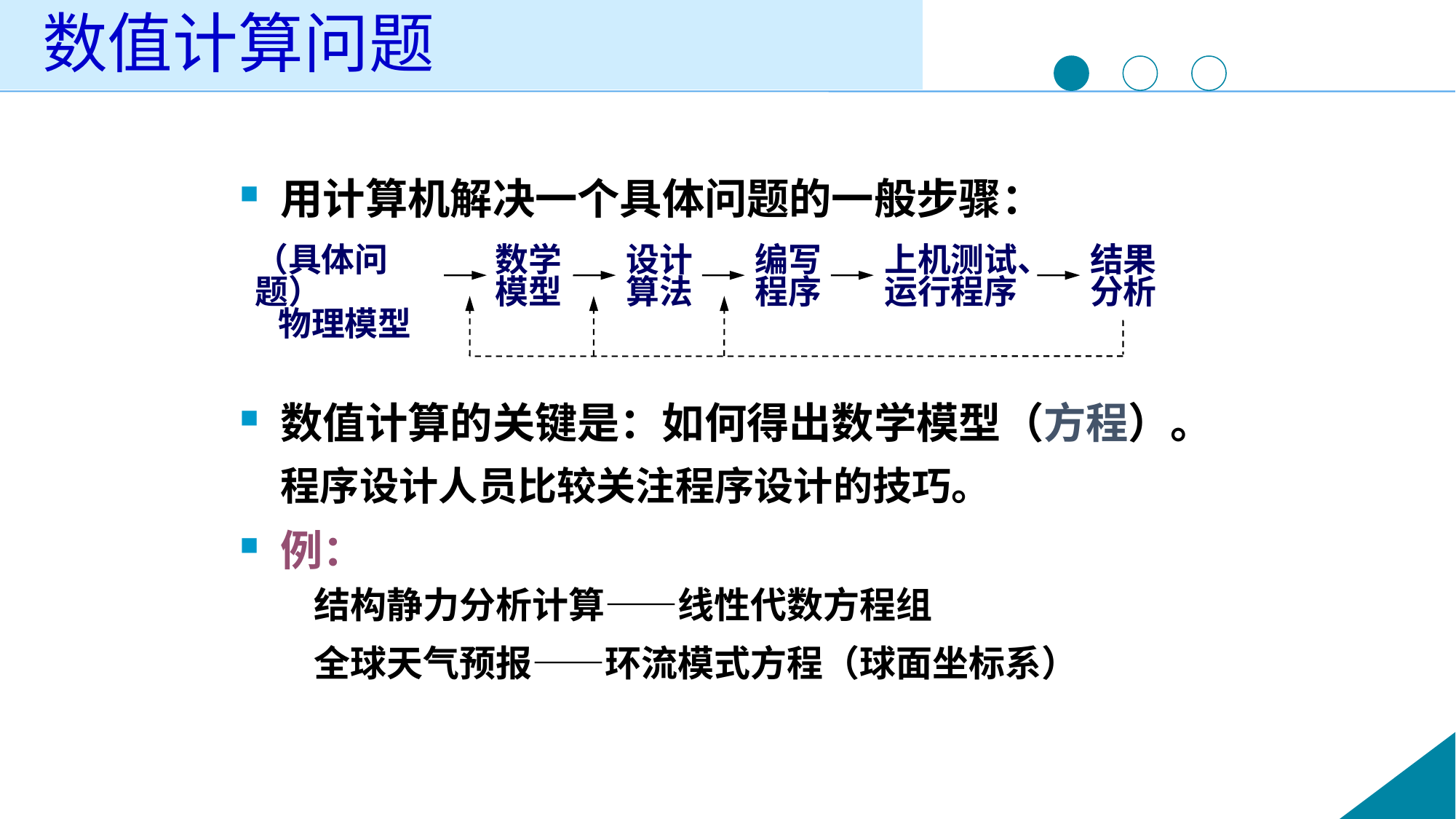

# 数值计算问题

用计算机解决一个具体问题的一般步骤：

数值计算的关键是：如何得出数学模型（方程）。程序设计人员比较关注程序设计的技巧。
例：
   结构静力分析计算——线性代数方程组
   全球天气预报——环流模式方程（球面坐标系）
（具体问题）
  物理模型
数学
模型
设计算法
编写程序
上机测试、运行程序
结果分析